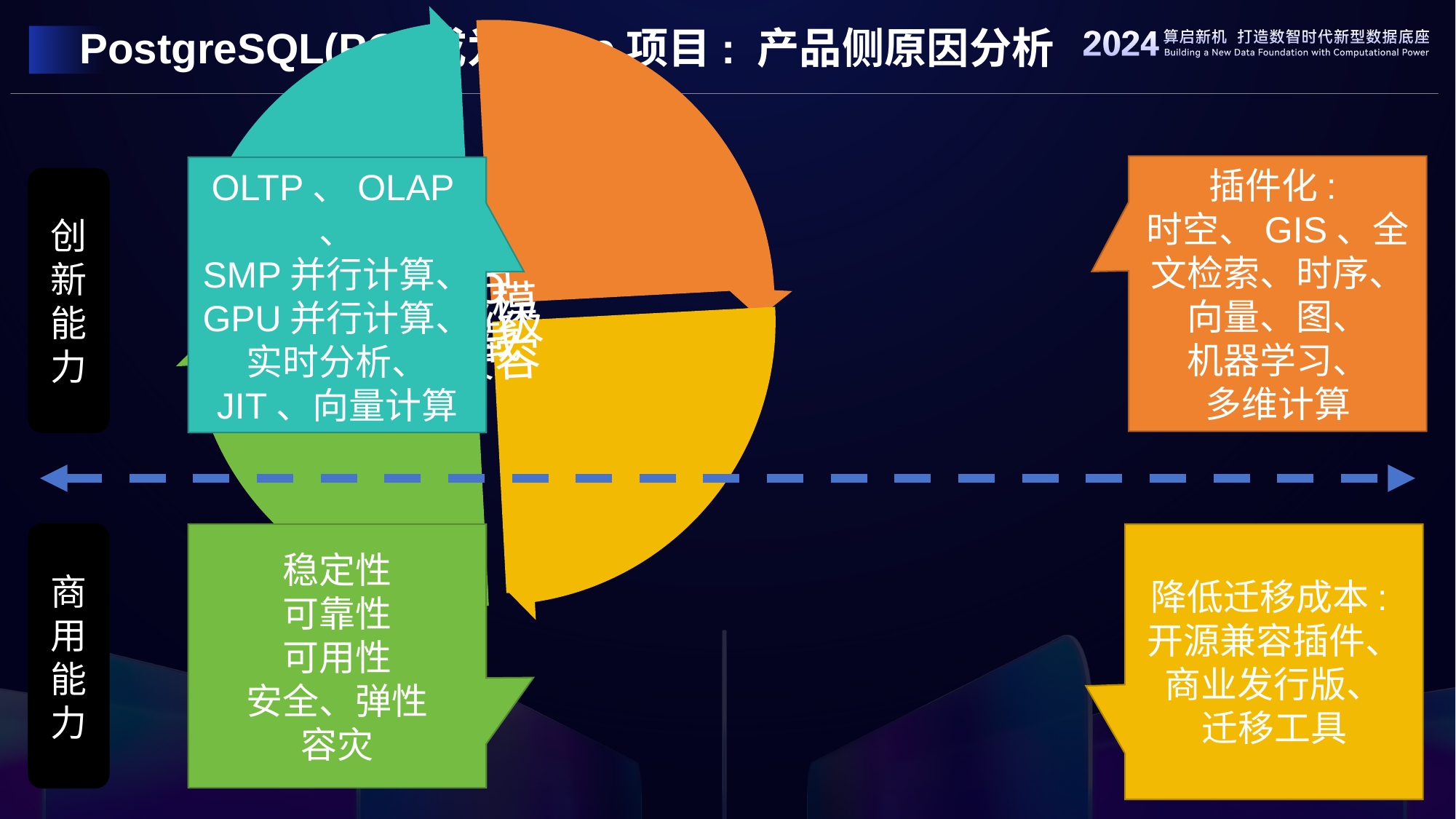

# PostgreSQL(PG)成为base项目: 产品侧原因分析
插件化:
时空、GIS、全文检索、时序、
向量、图、
机器学习、
多维计算
OLTP、OLAP、
SMP并行计算、
GPU并行计算、
实时分析、
JIT、向量计算
多模
O
兼容
企业级
混合
负载
创
新
能
力
商用能力
稳定性
可靠性
可用性
安全、弹性
容灾
降低迁移成本:
开源兼容插件、
商业发行版、
迁移工具